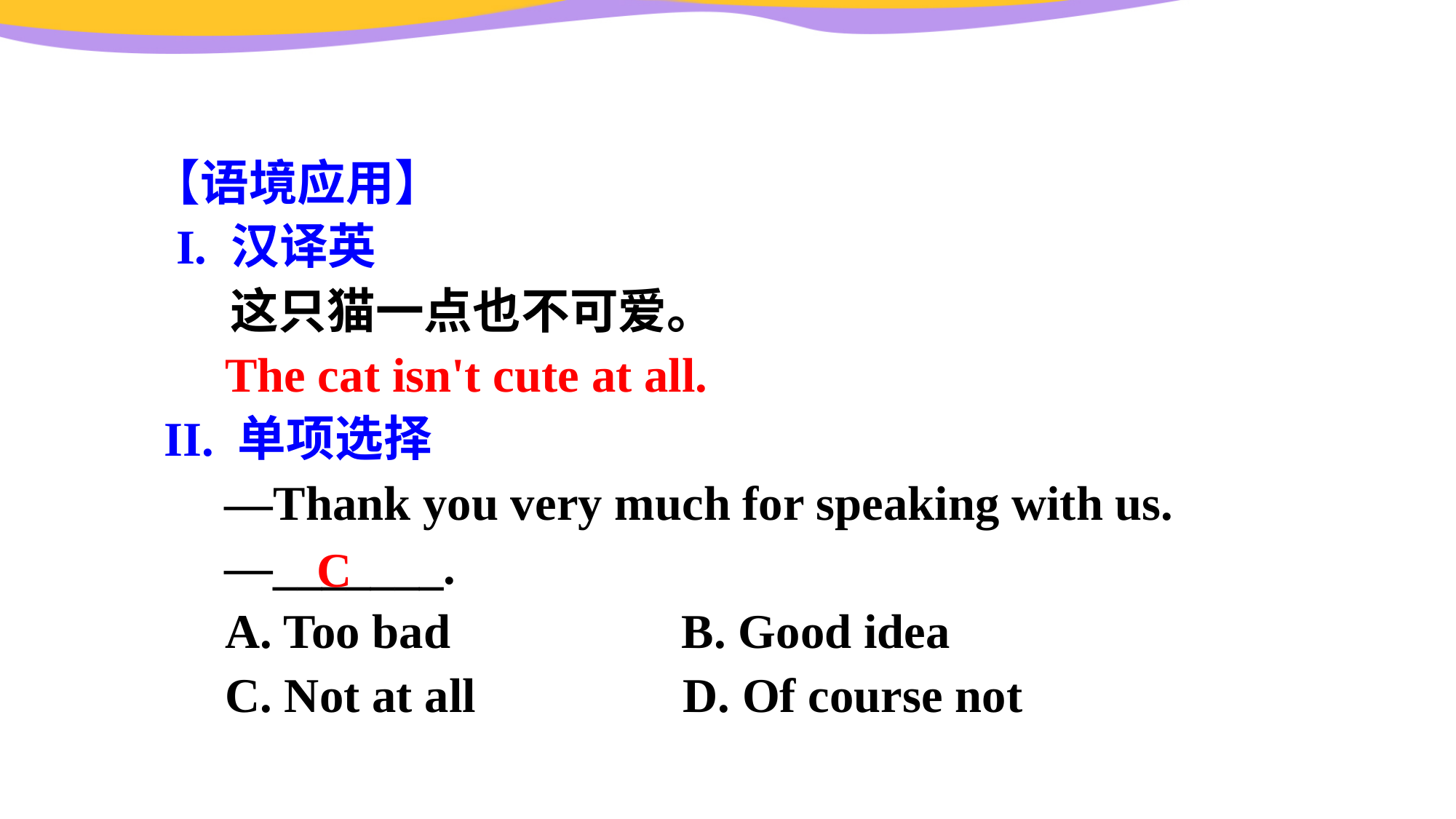

【语境应用】
  I. 汉译英
      这只猫一点也不可爱。
      The cat isn't cute at all.
 II. 单项选择
      —Thank you very much for speaking with us.
      —_______.
      A. Too bad                   B. Good idea
      C. Not at all                 D. Of course not
C